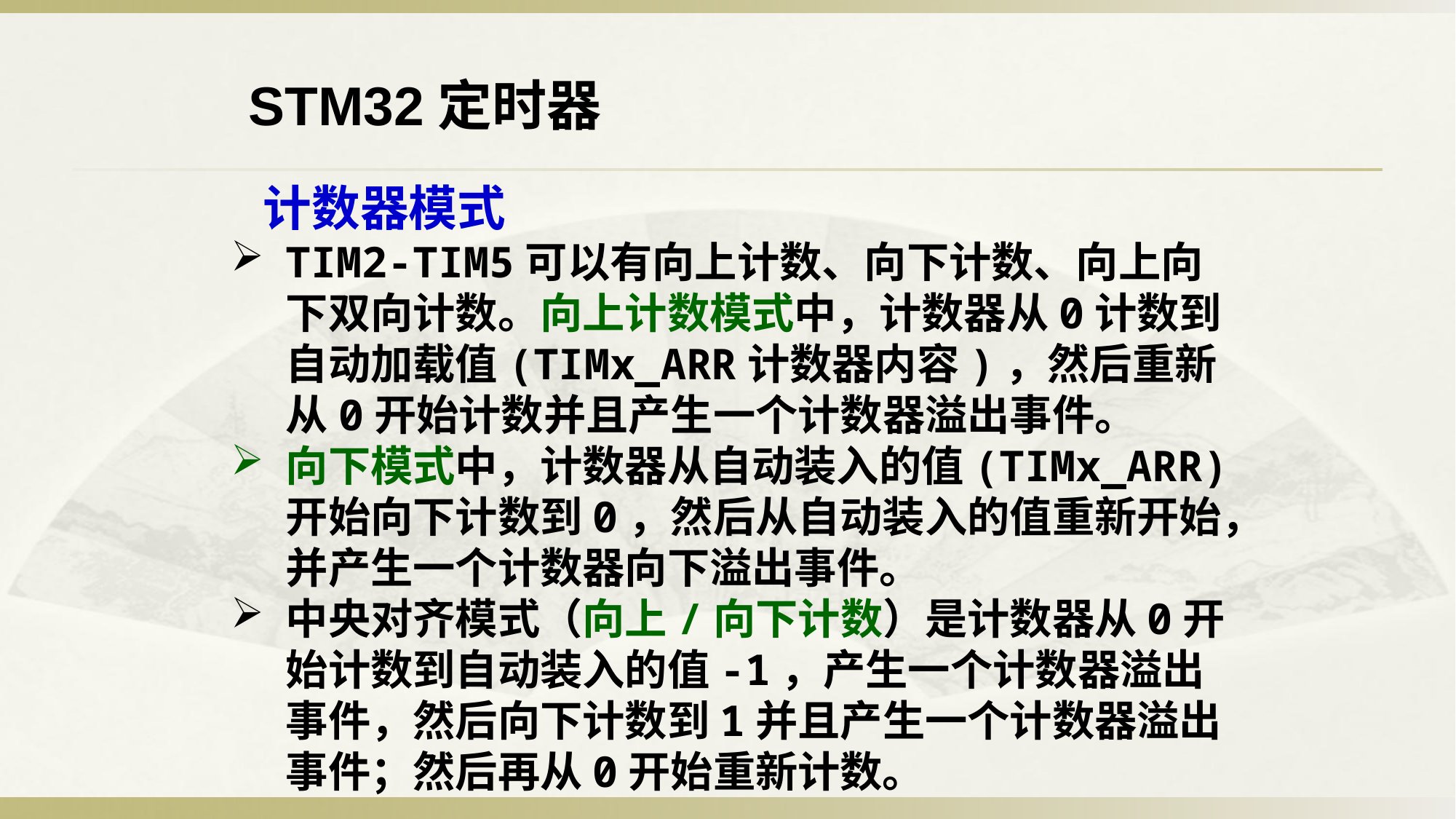

STM32定时器
计数器模式
TIM2-TIM5可以有向上计数、向下计数、向上向下双向计数。向上计数模式中，计数器从0计数到自动加载值(TIMx_ARR计数器内容)，然后重新从0开始计数并且产生一个计数器溢出事件。
向下模式中，计数器从自动装入的值(TIMx_ARR)开始向下计数到0，然后从自动装入的值重新开始，并产生一个计数器向下溢出事件。
中央对齐模式（向上/向下计数）是计数器从0开始计数到自动装入的值-1，产生一个计数器溢出事件，然后向下计数到1并且产生一个计数器溢出事件；然后再从0开始重新计数。